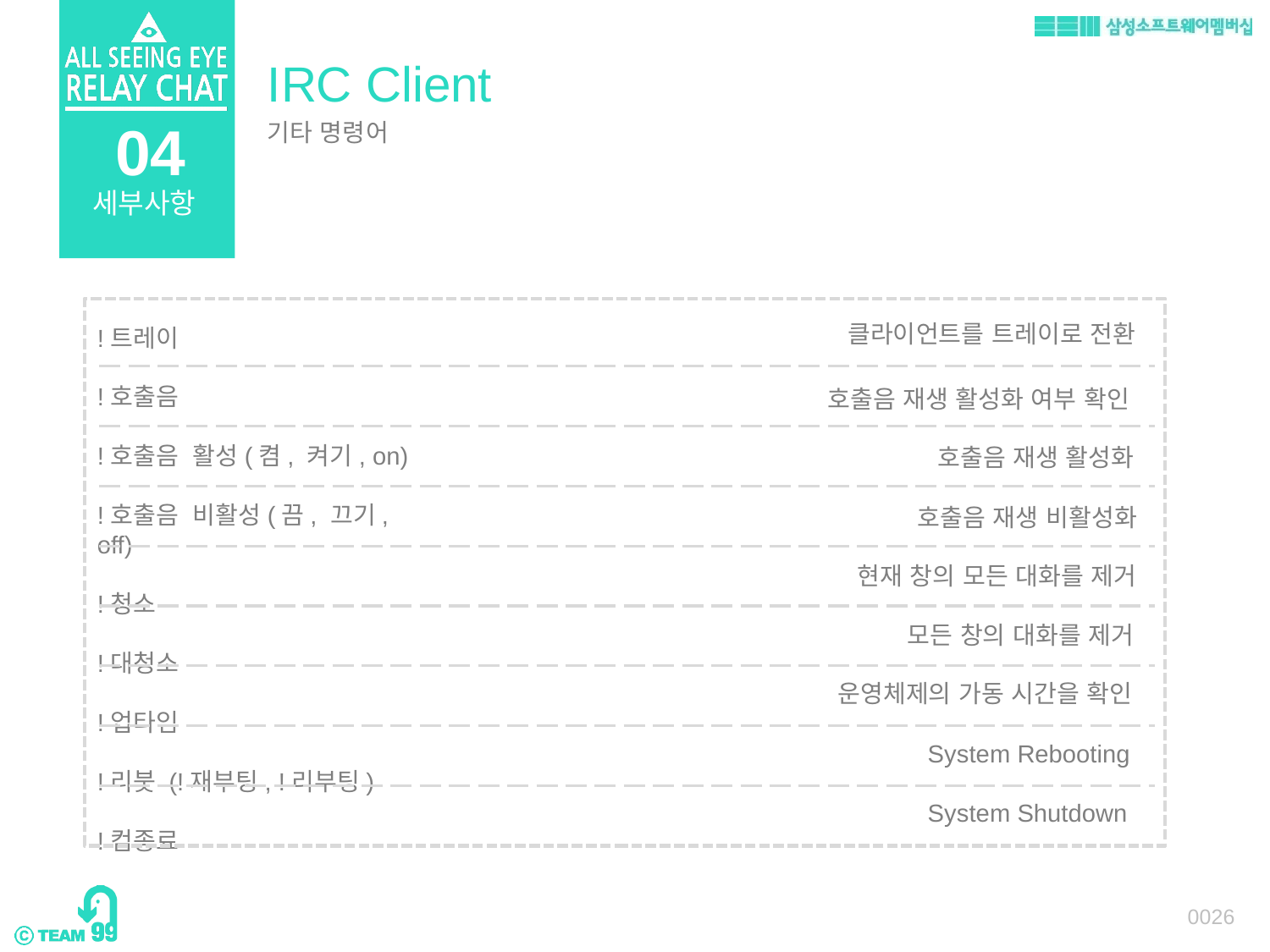

IRC Client
04
기타 명령어
세부사항

클라이언트를 트레이로 전환
!트레이

!호출음

!호출음  활성(켬, 켜기, on)

!호출음  비활성(끔, 끄기, off)

!청소

!대청소

!업타임

!리붓 (!재부팅, !리부팅)

!컴종료

호출음 재생 활성화 여부 확인
호출음 재생 활성화
호출음 재생 비활성화
현재 창의 모든 대화를 제거
모든 창의 대화를 제거
운영체제의 가동 시간을 확인
System Rebooting
System Shutdown
0026